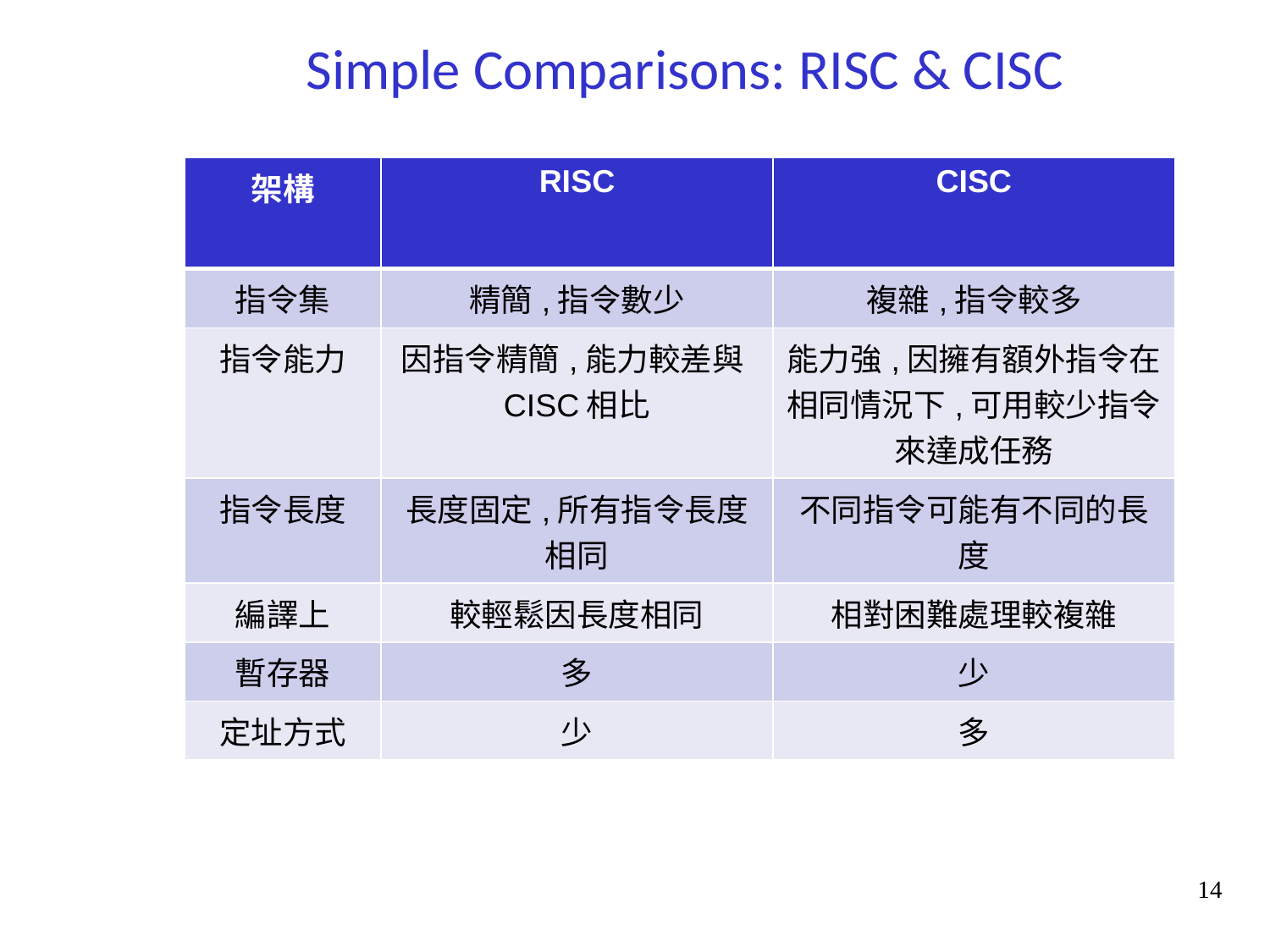

Simple Comparisons: RISC & CISC
| 架構 | RISC | CISC |
| --- | --- | --- |
| 指令集 | 精簡,指令數少 | 複雜,指令較多 |
| 指令能力 | 因指令精簡,能力較差與CISC相比 | 能力強,因擁有額外指令在相同情況下,可用較少指令來達成任務 |
| 指令長度 | 長度固定,所有指令長度相同 | 不同指令可能有不同的長度 |
| 編譯上 | 較輕鬆因長度相同 | 相對困難處理較複雜 |
| 暫存器 | 多 | 少 |
| 定址方式 | 少 | 多 |
14